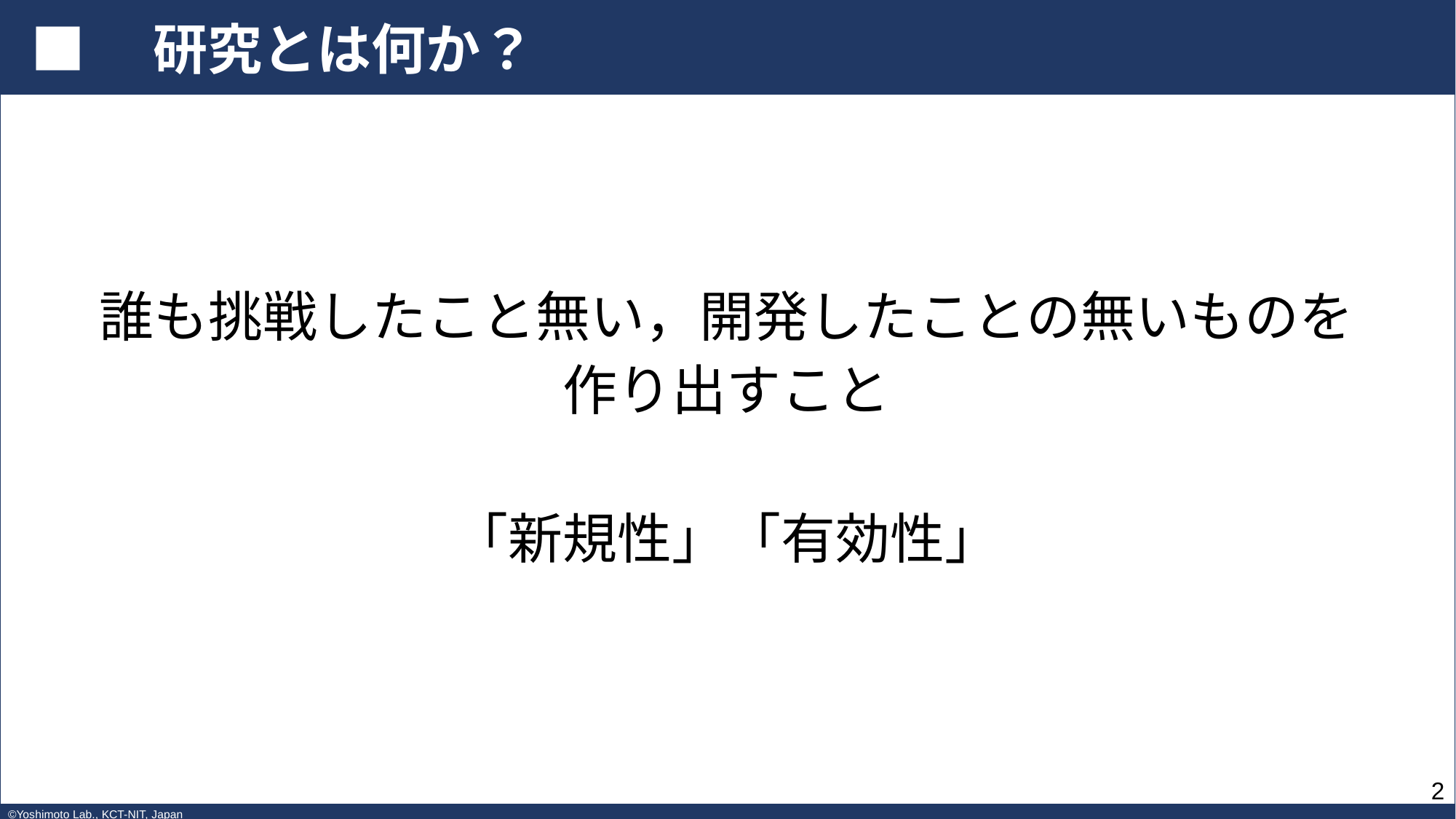

# ■　研究とは何か？
誰も挑戦したこと無い，開発したことの無いものを
作り出すこと

「新規性」「有効性」
2